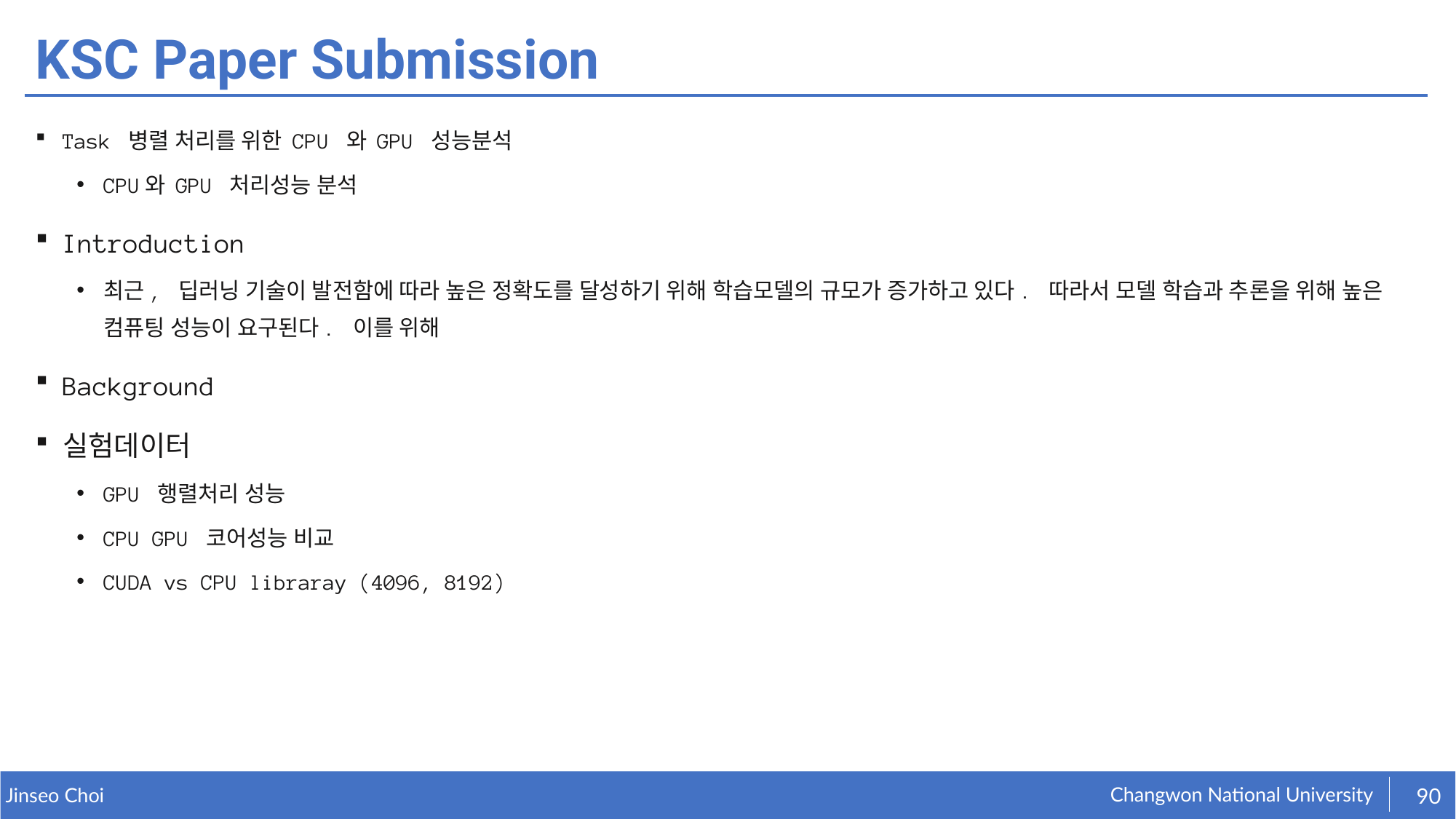

# KSC Paper Submission
Task 병렬 처리를 위한 CPU 와 GPU 성능분석
CPU와 GPU 처리성능 분석
Introduction
최근, 딥러닝 기술이 발전함에 따라 높은 정확도를 달성하기 위해 학습모델의 규모가 증가하고 있다. 따라서 모델 학습과 추론을 위해 높은 컴퓨팅 성능이 요구된다. 이를 위해
Background
실험데이터
GPU 행렬처리 성능
CPU GPU 코어성능 비교
CUDA vs CPU libraray (4096, 8192)

90